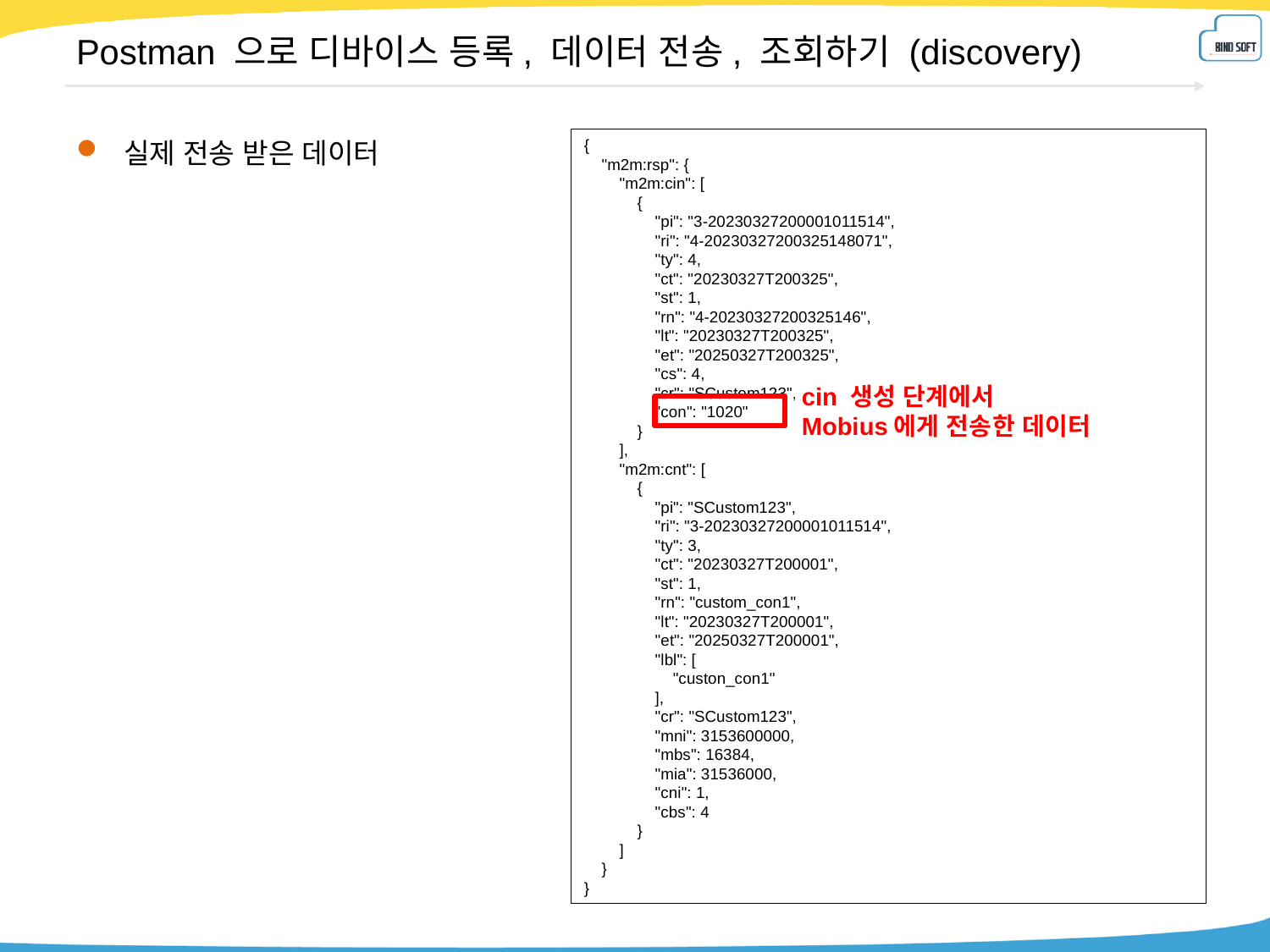

# Postman 으로 디바이스 등록, 데이터 전송, 조회하기 (discovery)
실제 전송 받은 데이터
{
    "m2m:rsp": {
        "m2m:cin": [
            {
                "pi": "3-20230327200001011514",
                "ri": "4-20230327200325148071",
                "ty": 4,
                "ct": "20230327T200325",
                "st": 1,
                "rn": "4-20230327200325146",
                "lt": "20230327T200325",
                "et": "20250327T200325",
                "cs": 4,
                "cr": "SCustom123",
                "con": "1020"
            }
        ],
        "m2m:cnt": [
            {
                "pi": "SCustom123",
                "ri": "3-20230327200001011514",
                "ty": 3,
                "ct": "20230327T200001",
                "st": 1,
                "rn": "custom_con1",
                "lt": "20230327T200001",
                "et": "20250327T200001",
                "lbl": [
                    "custon_con1"
                ],
                "cr": "SCustom123",
                "mni": 3153600000,
                "mbs": 16384,
                "mia": 31536000,
                "cni": 1,
                "cbs": 4
            }
        ]
    }
}
cin 생성 단계에서
Mobius에게 전송한 데이터